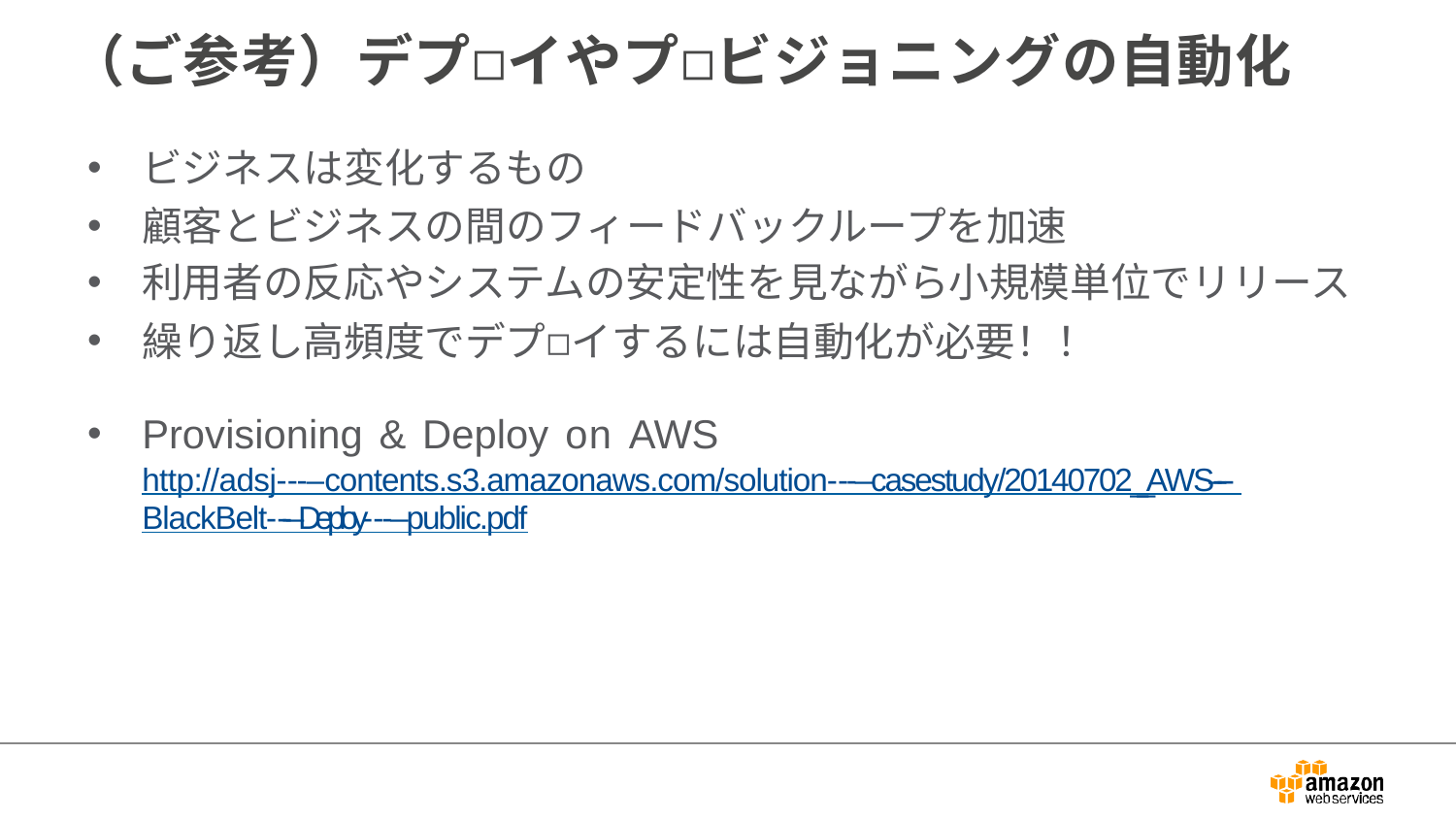

# （ご参考）デプ◻イやプ◻ビジョニングの自動化
ビジネスは変化するもの
顧客とビジネスの間のフィードバックループを加速
利用者の反応やシステムの安定性を見ながら小規模単位でリリース
繰り返し高頻度でデプ◻イするには自動化が必要！！

Provisioning & Deploy on AWS
http://adsj-‐‑‒contents.s3.amazonaws.com/solution-‐‑‒casestudy/20140702_̲AWS-‐‑‒ BlackBelt-‐‑‒Deploy-‐‑‒public.pdf